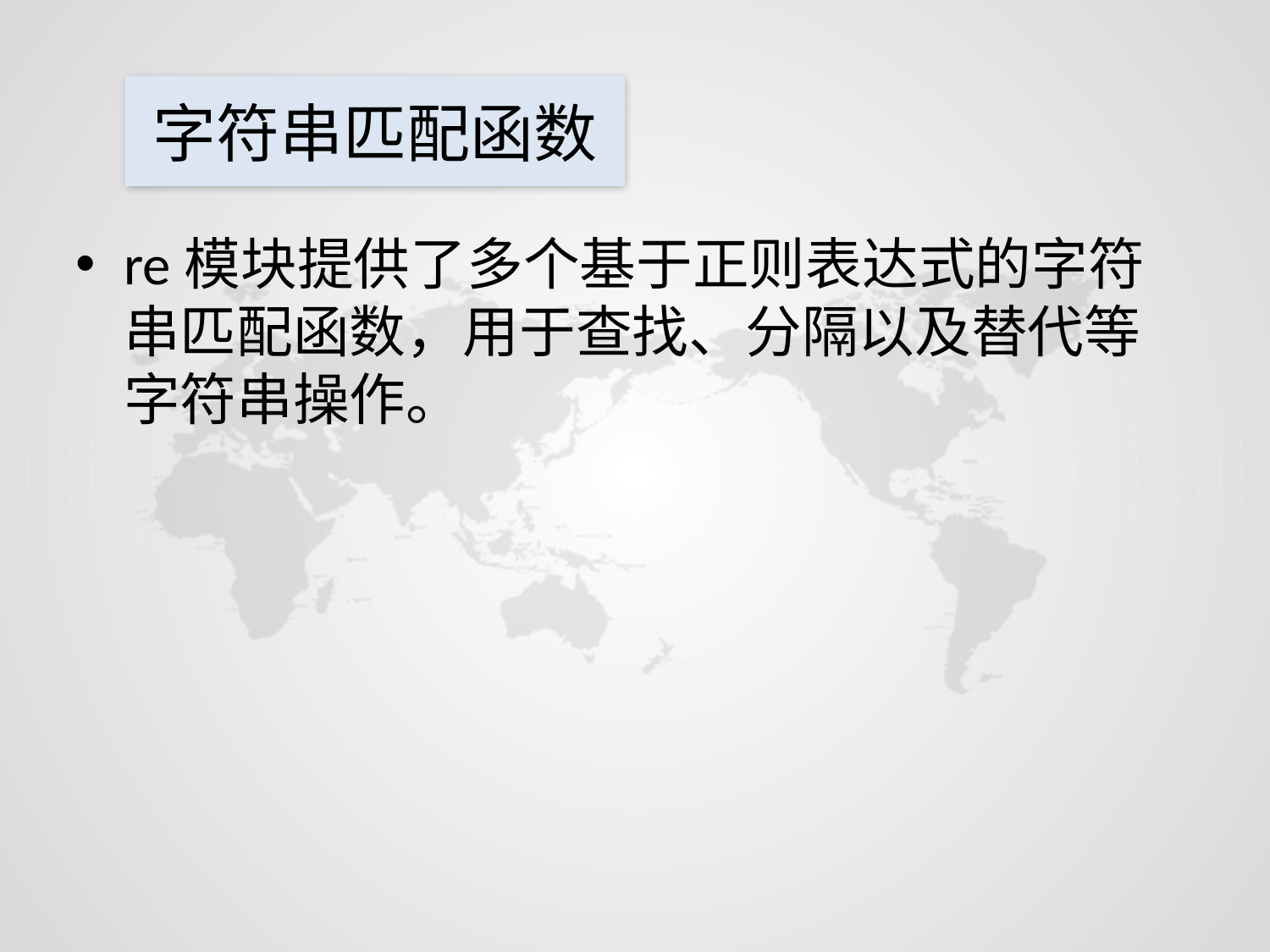

# 字符串匹配函数
re模块提供了多个基于正则表达式的字符串匹配函数，用于查找、分隔以及替代等字符串操作。